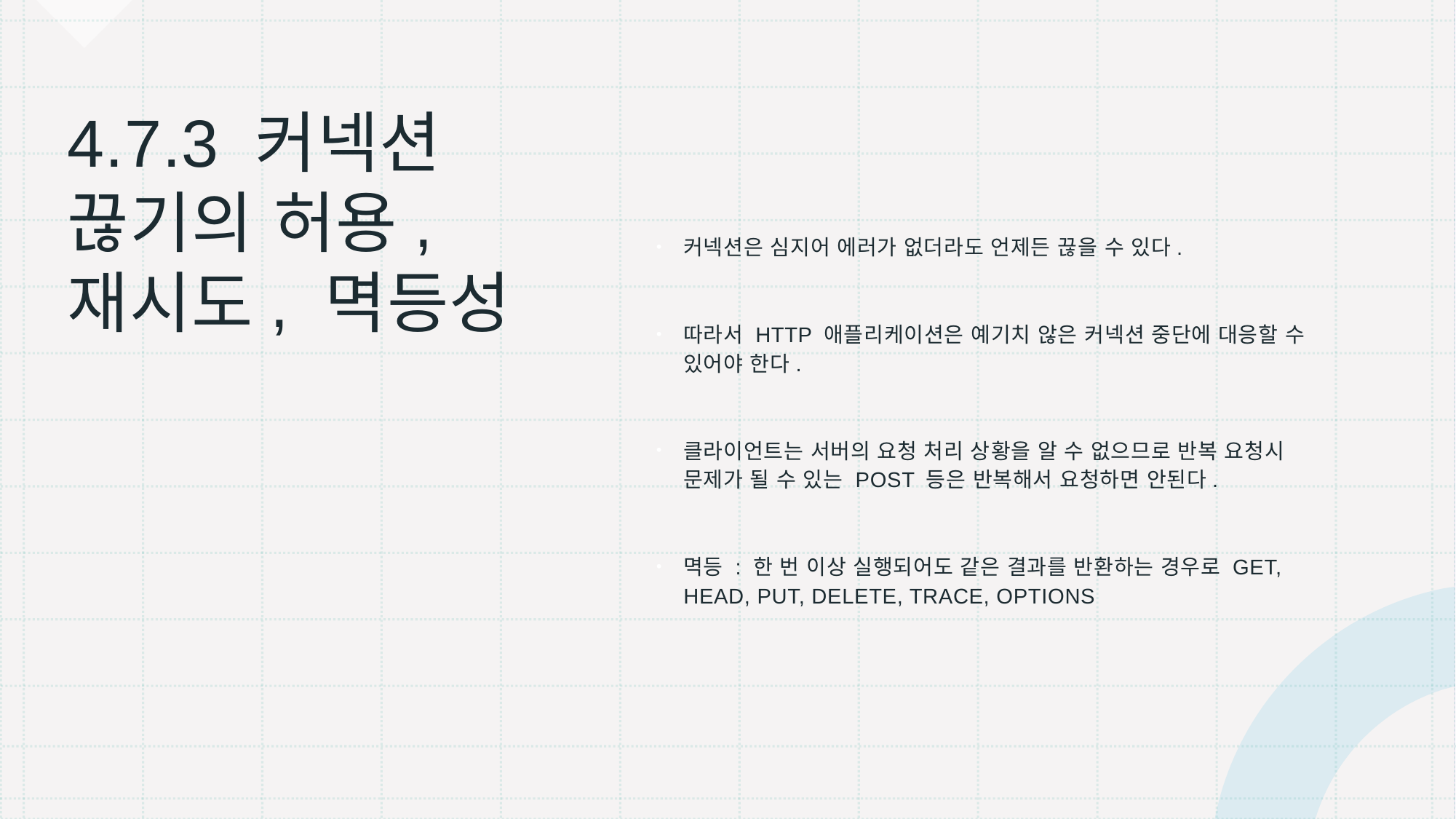

# 4.7.3 커넥션 끊기의 허용, 재시도, 멱등성
커넥션은 심지어 에러가 없더라도 언제든 끊을 수 있다.

따라서 HTTP 애플리케이션은 예기치 않은 커넥션 중단에 대응할 수 있어야 한다.

클라이언트는 서버의 요청 처리 상황을 알 수 없으므로 반복 요청시 문제가 될 수 있는 POST 등은 반복해서 요청하면 안된다.

멱등 : 한 번 이상 실행되어도 같은 결과를 반환하는 경우로 GET, HEAD, PUT, DELETE, TRACE, OPTIONS